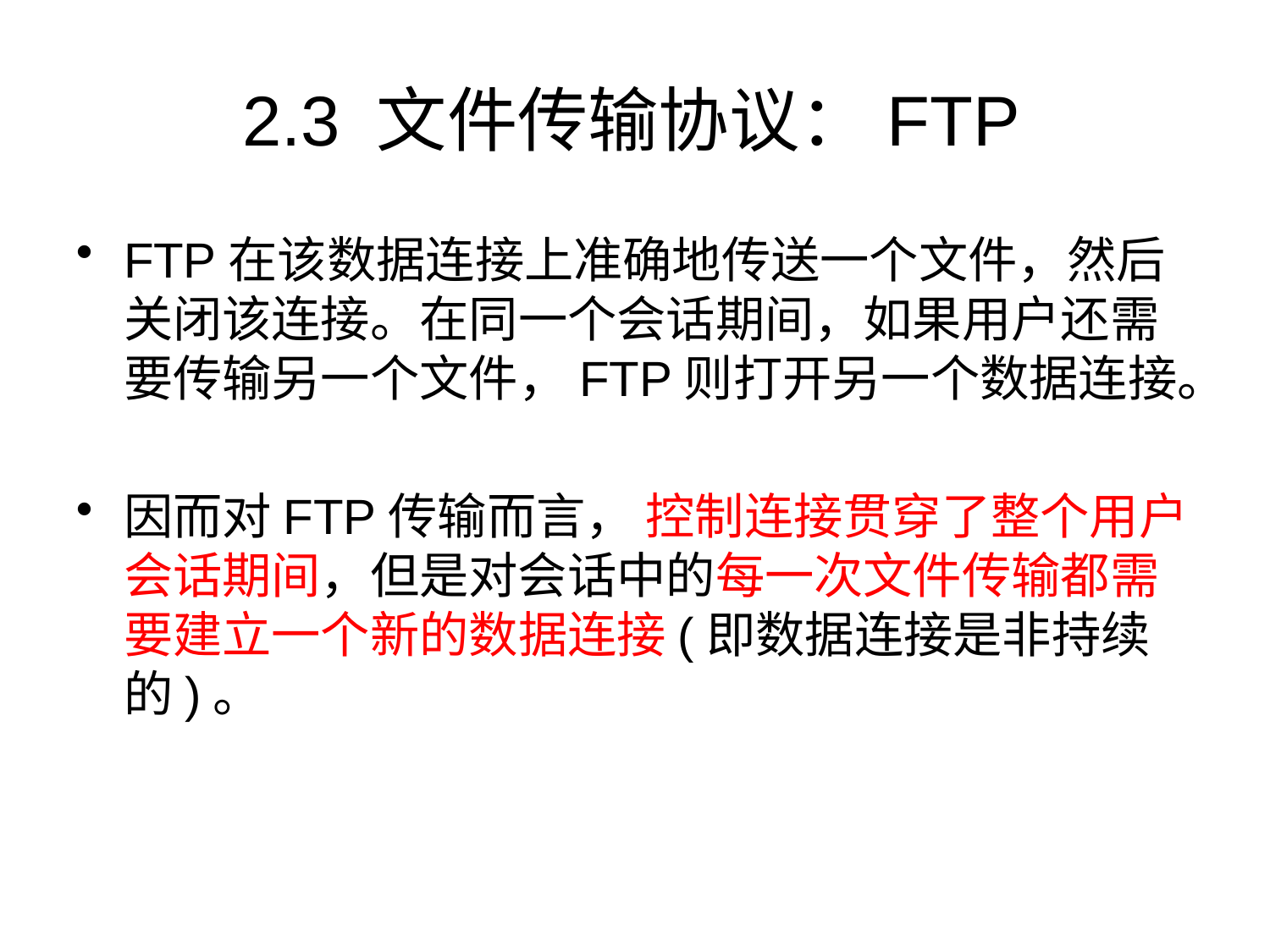

# 2.3 文件传输协议：FTP
FTP在该数据连接上准确地传送一个文件，然后关闭该连接。在同一个会话期间，如果用户还需要传输另一个文件，FTP则打开另一个数据连接。

因而对FTP传输而言， 控制连接贯穿了整个用户会话期间，但是对会话中的每一次文件传输都需要建立一个新的数据连接(即数据连接是非持续的)。